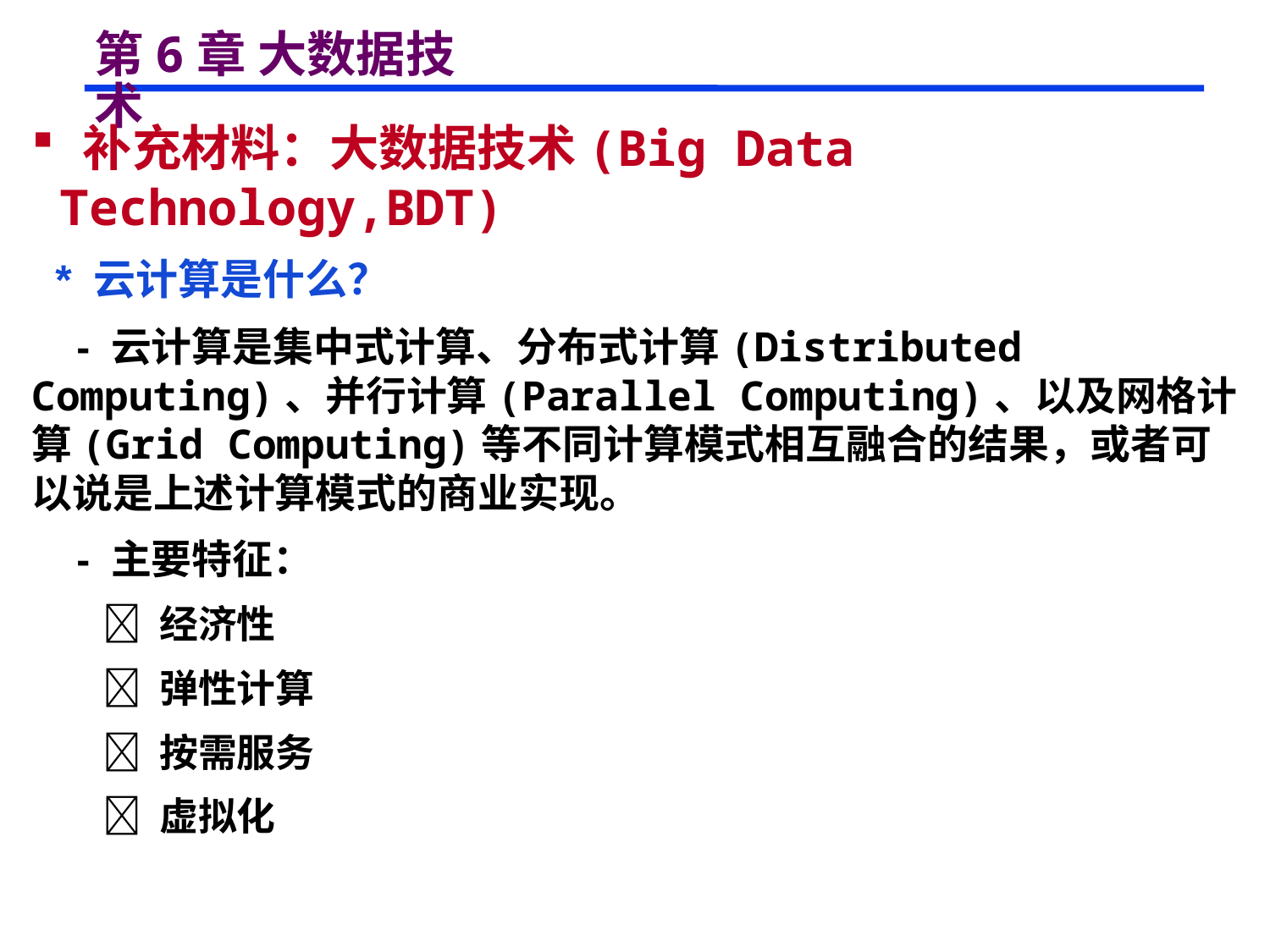

# 第6章 大数据技术
 补充材料：大数据技术(Big Data Technology,BDT)
  * 云计算是什么？
    - 云计算是集中式计算、分布式计算(Distributed Computing)、并行计算(Parallel Computing)、以及网格计算(Grid Computing)等不同计算模式相互融合的结果，或者可以说是上述计算模式的商业实现。
    - 主要特征：
        • 经济性
        • 弹性计算
        • 按需服务
        • 虚拟化